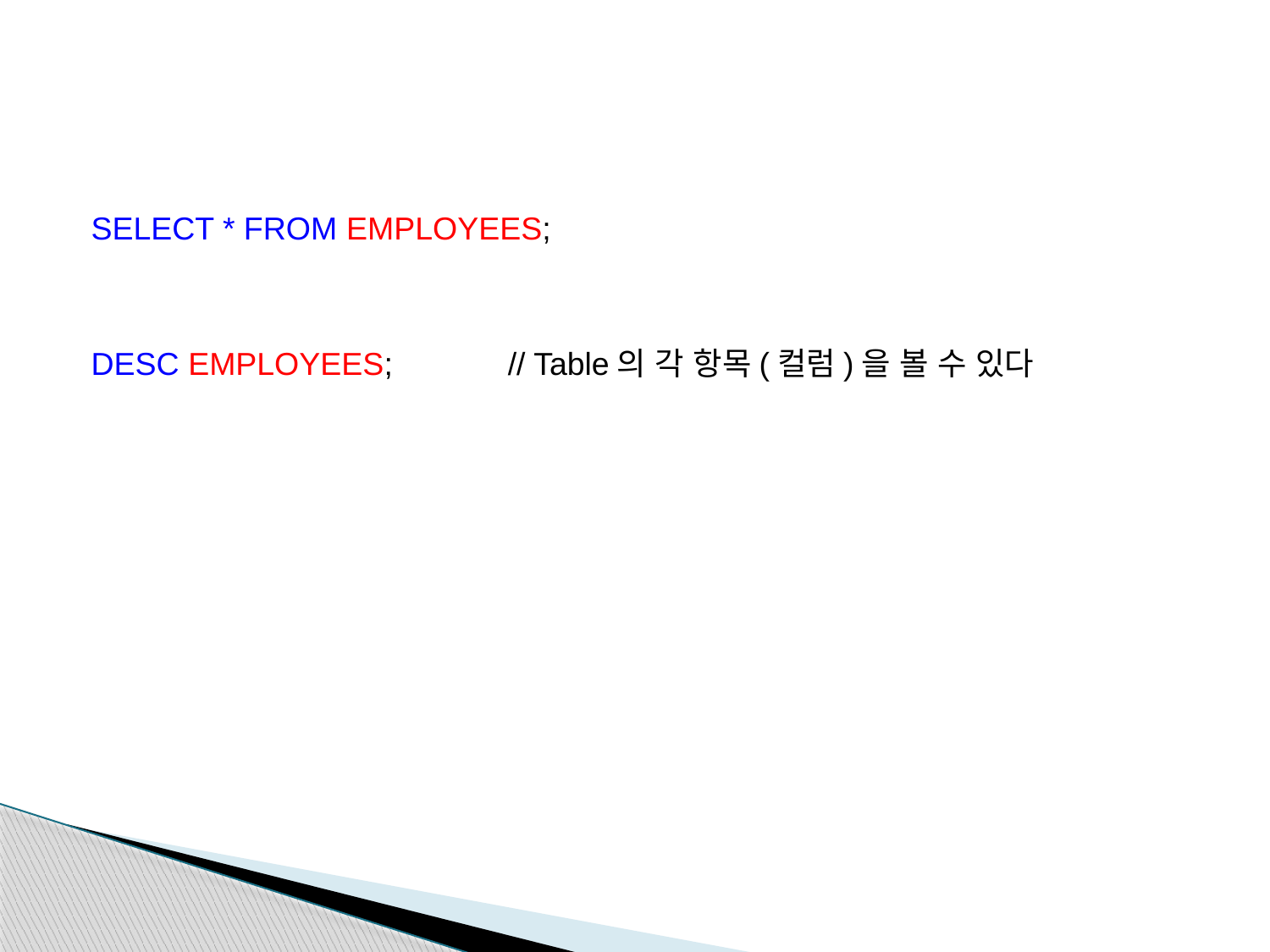

SELECT * FROM EMPLOYEES;

DESC EMPLOYEES;	// Table의 각 항목(컬럼)을 볼 수 있다